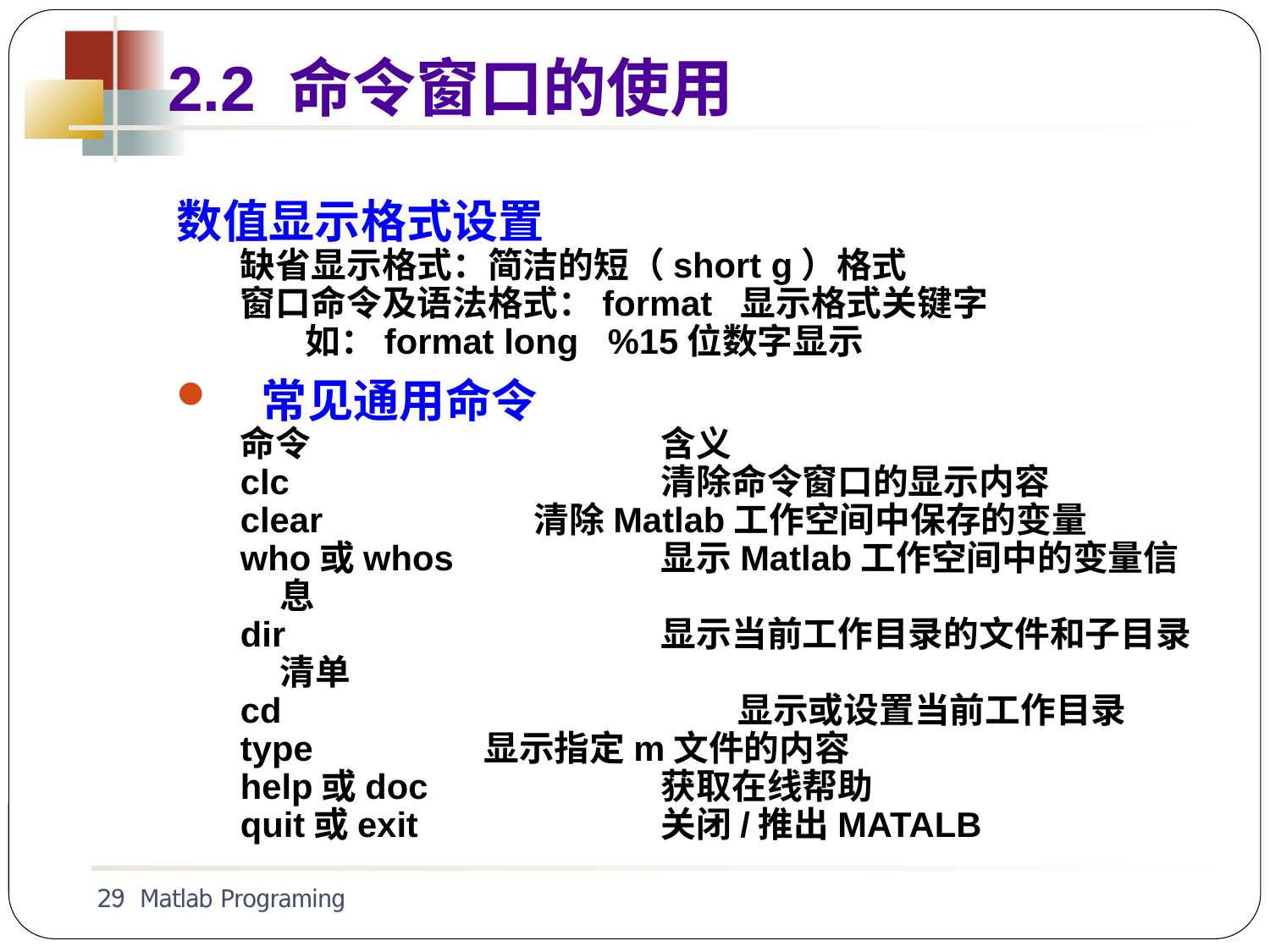

2.2 命令窗口的使用
数值显示格式设置
缺省显示格式：简洁的短（short g）格式
窗口命令及语法格式：format  显示格式关键字
       如：format long   %15位数字显示
常见通用命令
命令			含义
clc			清除命令窗口的显示内容
clear		清除Matlab工作空间中保存的变量
who或whos		显示Matlab工作空间中的变量信息
dir			显示当前工作目录的文件和子目录清单
cd			       显示或设置当前工作目录
type	       显示指定m文件的内容
help或doc		获取在线帮助
quit或exit		关闭/推出MATALB

29  Matlab Programing